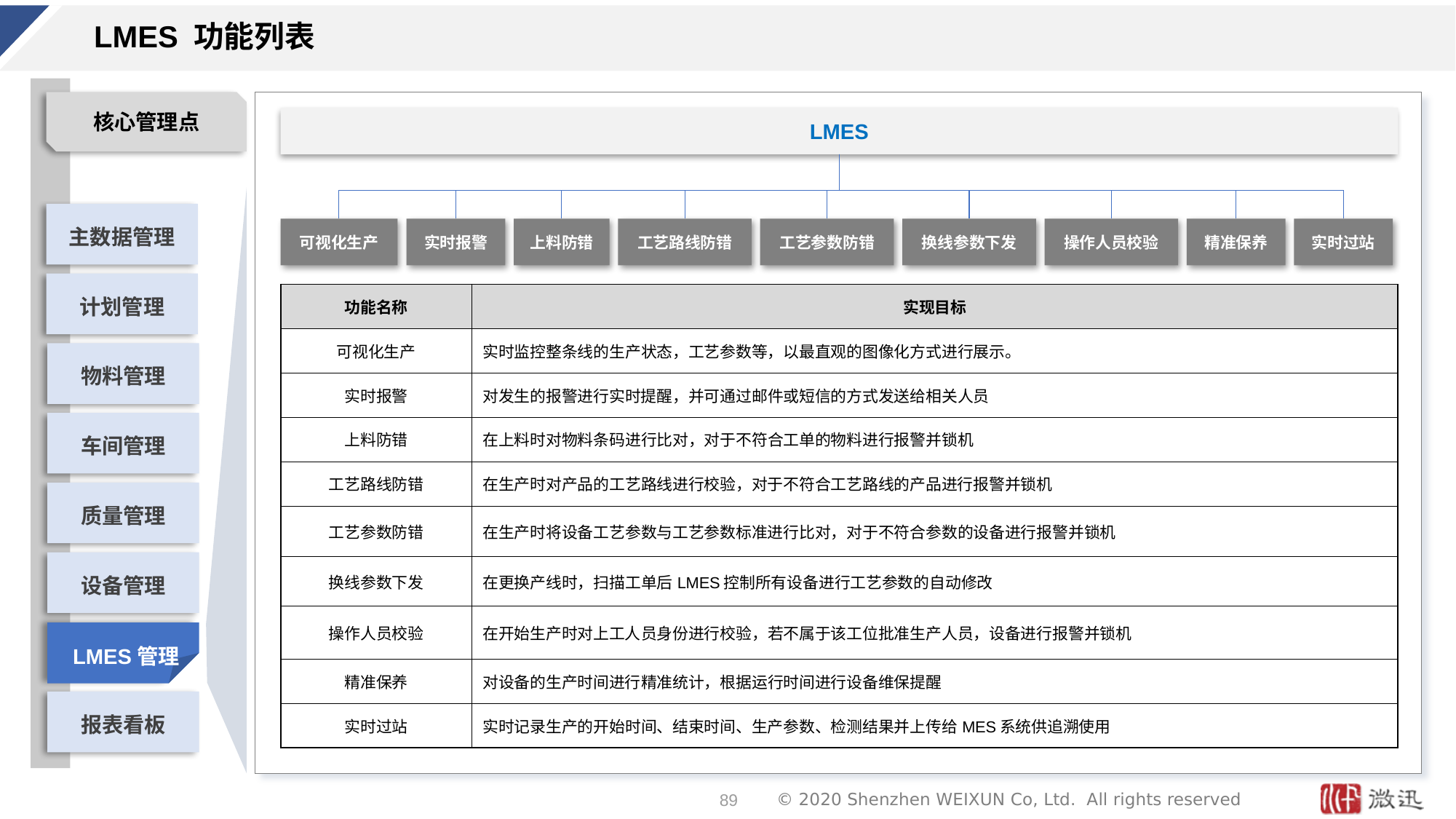

# LMES 功能列表
LMES
可视化生产
实时报警
上料防错
工艺路线防错
工艺参数防错
换线参数下发
操作人员校验
精准保养
实时过站
| 功能名称 | 实现目标 |
| --- | --- |
| 可视化生产 | 实时监控整条线的生产状态，工艺参数等，以最直观的图像化方式进行展示。 |
| 实时报警 | 对发生的报警进行实时提醒，并可通过邮件或短信的方式发送给相关人员 |
| 上料防错 | 在上料时对物料条码进行比对，对于不符合工单的物料进行报警并锁机 |
| 工艺路线防错 | 在生产时对产品的工艺路线进行校验，对于不符合工艺路线的产品进行报警并锁机 |
| 工艺参数防错 | 在生产时将设备工艺参数与工艺参数标准进行比对，对于不符合参数的设备进行报警并锁机 |
| 换线参数下发 | 在更换产线时，扫描工单后LMES控制所有设备进行工艺参数的自动修改 |
| 操作人员校验 | 在开始生产时对上工人员身份进行校验，若不属于该工位批准生产人员，设备进行报警并锁机 |
| 精准保养 | 对设备的生产时间进行精准统计，根据运行时间进行设备维保提醒 |
| 实时过站 | 实时记录生产的开始时间、结束时间、生产参数、检测结果并上传给MES系统供追溯使用 |
89